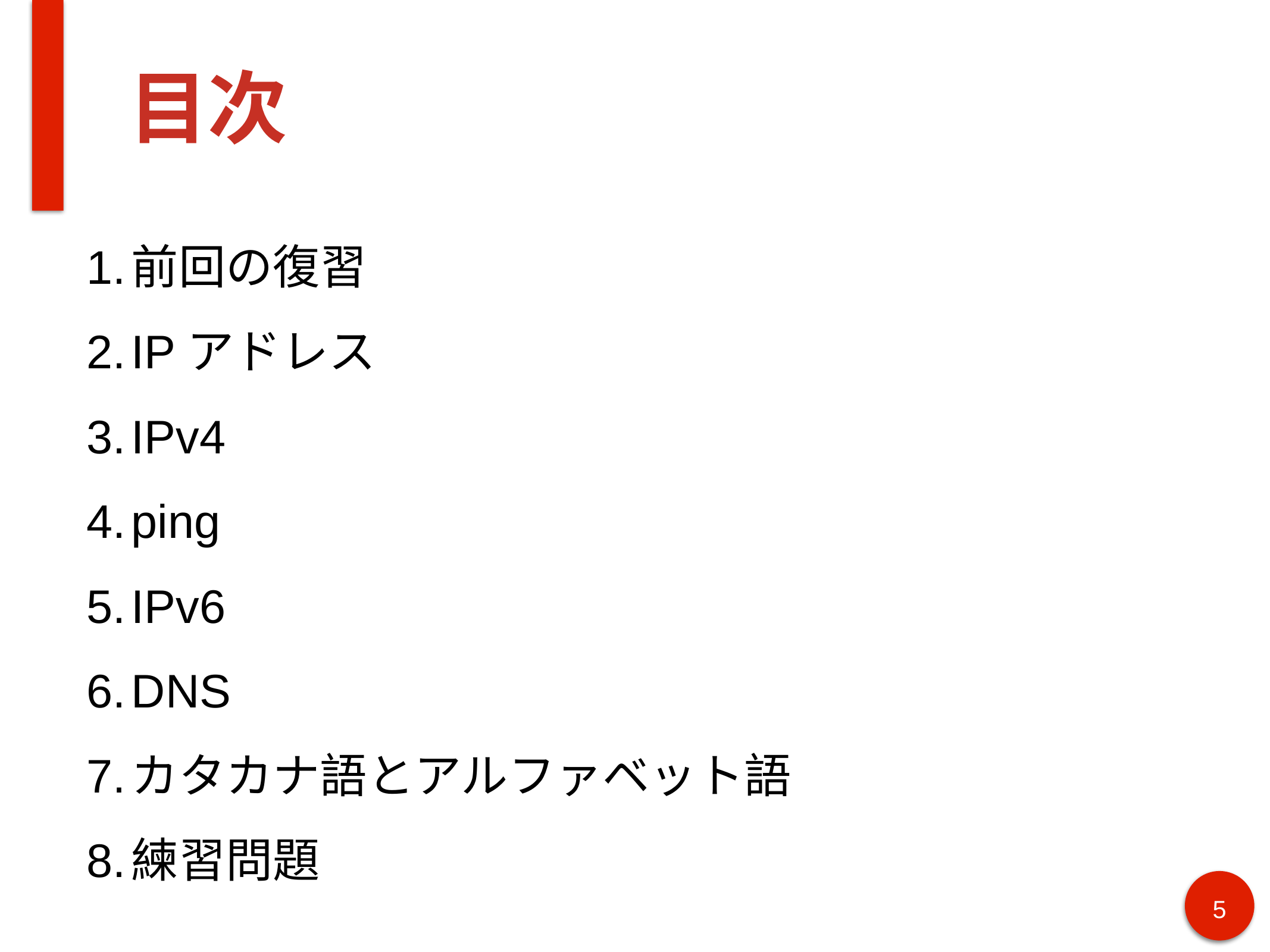

# 目次
前回の復習
IPアドレス
IPv4
ping
IPv6
DNS
カタカナ語とアルファベット語
練習問題

5